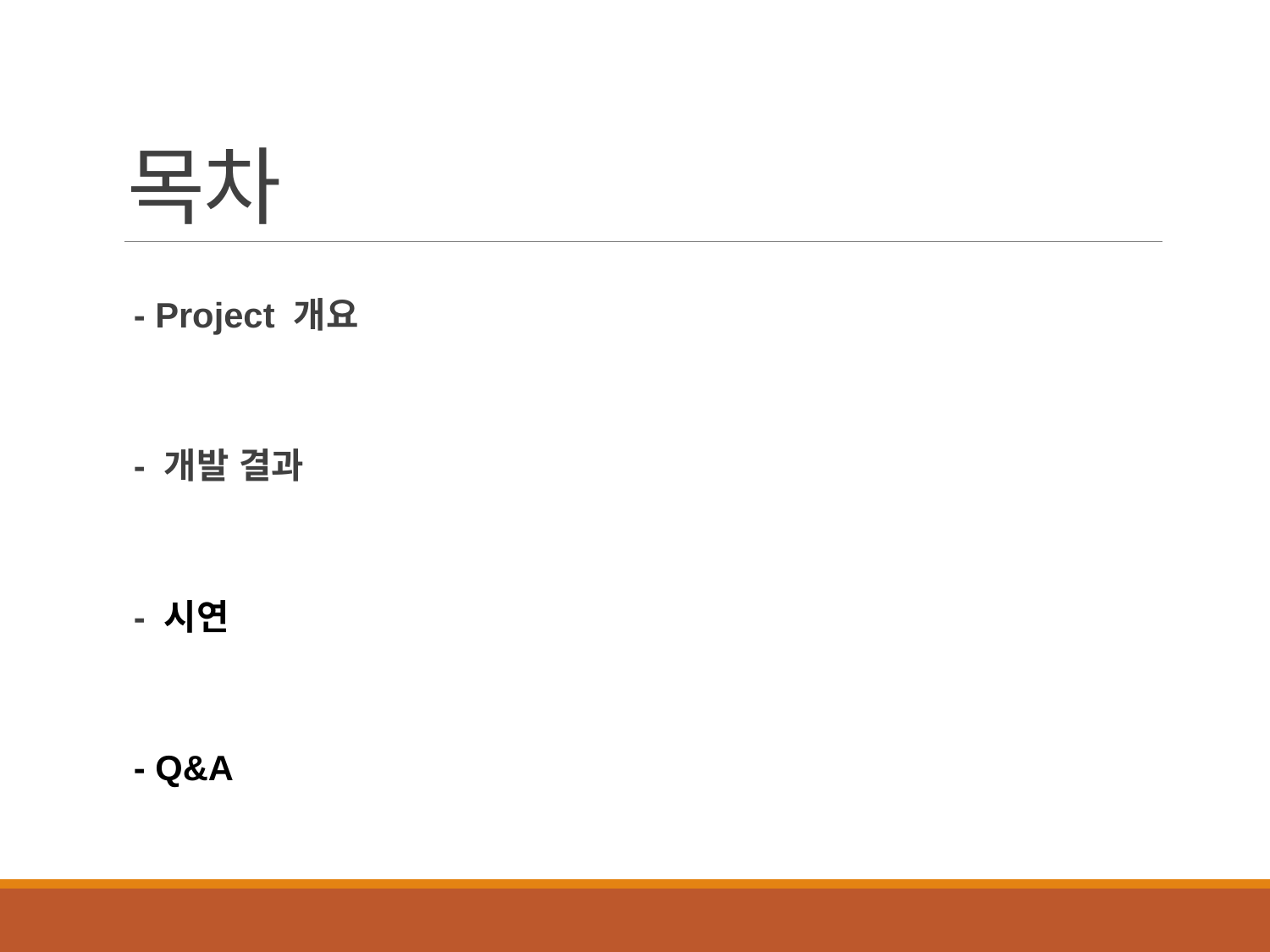

# 목차
  - Project 개요

  - 개발 결과

  - 시연

  - Q&A